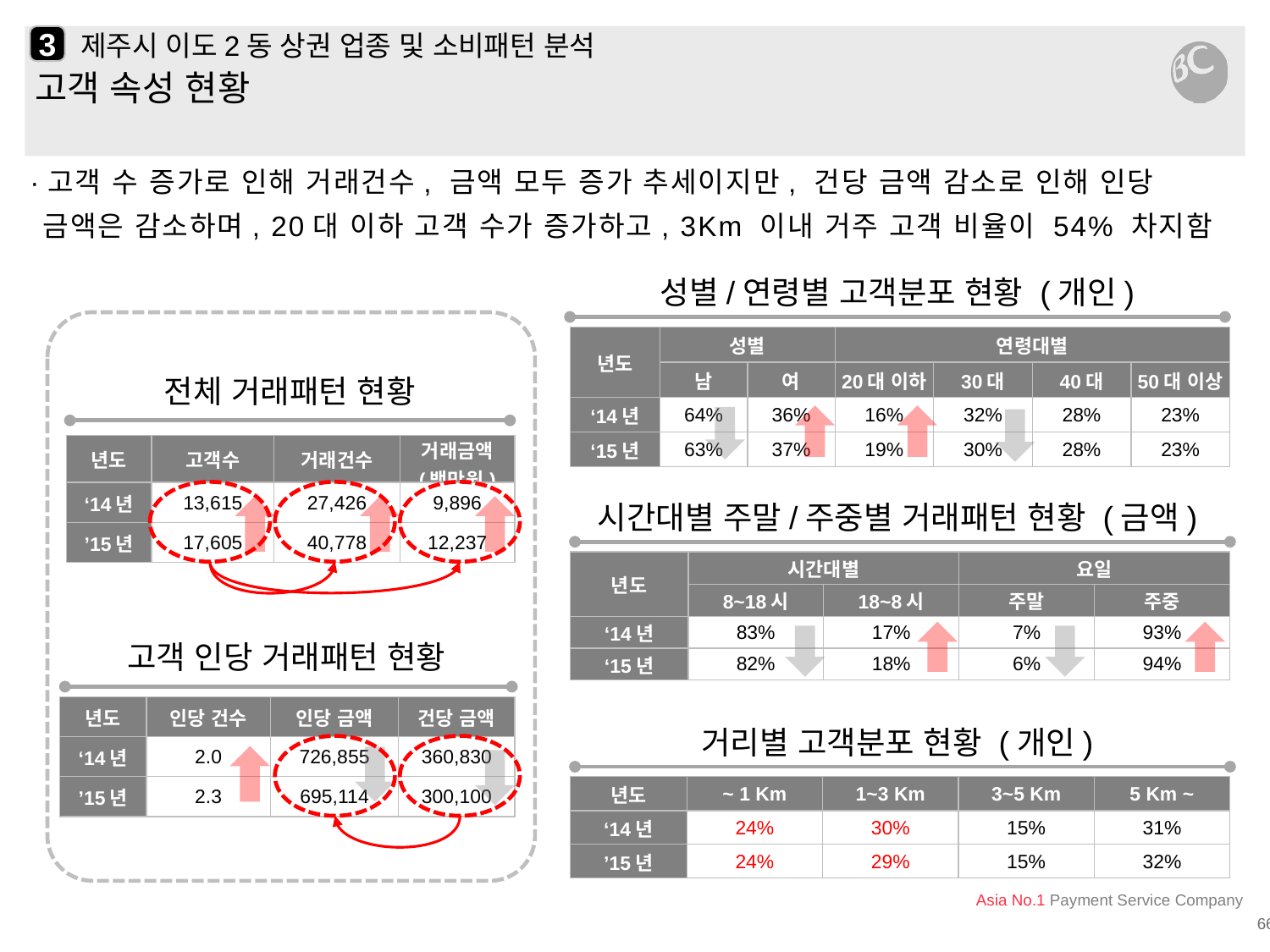

3
# 제주시 이도2동 상권 업종 및 소비패턴 분석
고객 속성 현황
·고객 수 증가로 인해 거래건수, 금액 모두 증가 추세이지만, 건당 금액 감소로 인해 인당 금액은 감소하며, 20대 이하 고객 수가 증가하고, 3Km 이내 거주 고객 비율이 54% 차지함
성별/연령별 고객분포 현황 (개인)

| 년도 | 성별 |  | 연령대별 |  |  |  |
| --- | --- | --- | --- | --- | --- | --- |
|  | 남 | 여 | 20대 이하 | 30대 | 40대 | 50대 이상 |
| ‘14년 | 64% | 36% | 16% | 32% | 28% | 23% |
| ‘15년 | 63% | 37% | 19% | 30% | 28% | 23% |
전체 거래패턴 현황

| 년도 | 고객수 | 거래건수 | 거래금액 (백만원) |
| --- | --- | --- | --- |
| ‘14년 | 13,615 | 27,426 | 9,896 |
| ’15년 | 17,605 | 40,778 | 12,237 |

시간대별 주말/주중별 거래패턴 현황 (금액)
| 년도 | 시간대별 |  | 요일 |  |
| --- | --- | --- | --- | --- |
|  | 8~18시 | 18~8시 | 주말 | 주중 |
| ‘14년 | 83% | 17% | 7% | 93% |
| ‘15년 | 82% | 18% | 6% | 94% |

고객 인당 거래패턴 현황
| 년도 | 인당 건수 | 인당 금액 | 건당 금액 |
| --- | --- | --- | --- |
| ‘14년 | 2.0 | 726,855 | 360,830 |
| ’15년 | 2.3 | 695,114 | 300,100 |
거리별 고객분포 현황 (개인)

| 년도 | ~ 1 Km | 1~3 Km | 3~5 Km | 5 Km ~ |
| --- | --- | --- | --- | --- |
| ‘14년 | 24% | 30% | 15% | 31% |
| ’15년 | 24% | 29% | 15% | 32% |